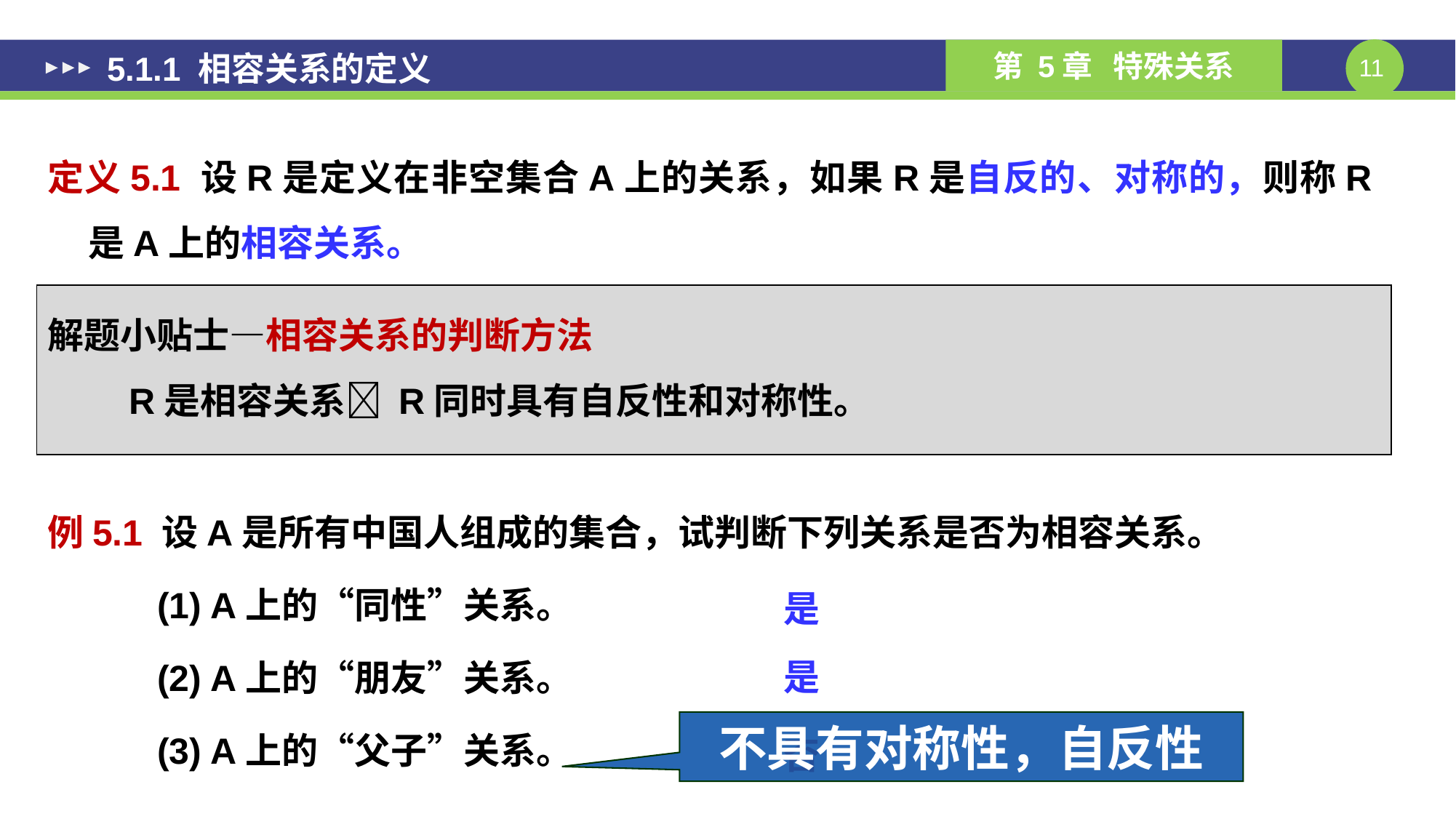

# 5.1.1 相容关系的定义
定义5.1 设R是定义在非空集合A上的关系，如果R是自反的、对称的，则称R是A上的相容关系。
解题小贴士—相容关系的判断方法
        R是相容关系⇔ R同时具有自反性和对称性。
例5.1 设A是所有中国人组成的集合，试判断下列关系是否为相容关系。
(1) A上的“同性”关系。
(2) A上的“朋友”关系。
(3) A上的“父子”关系。
是
是
否
不具有对称性，自反性